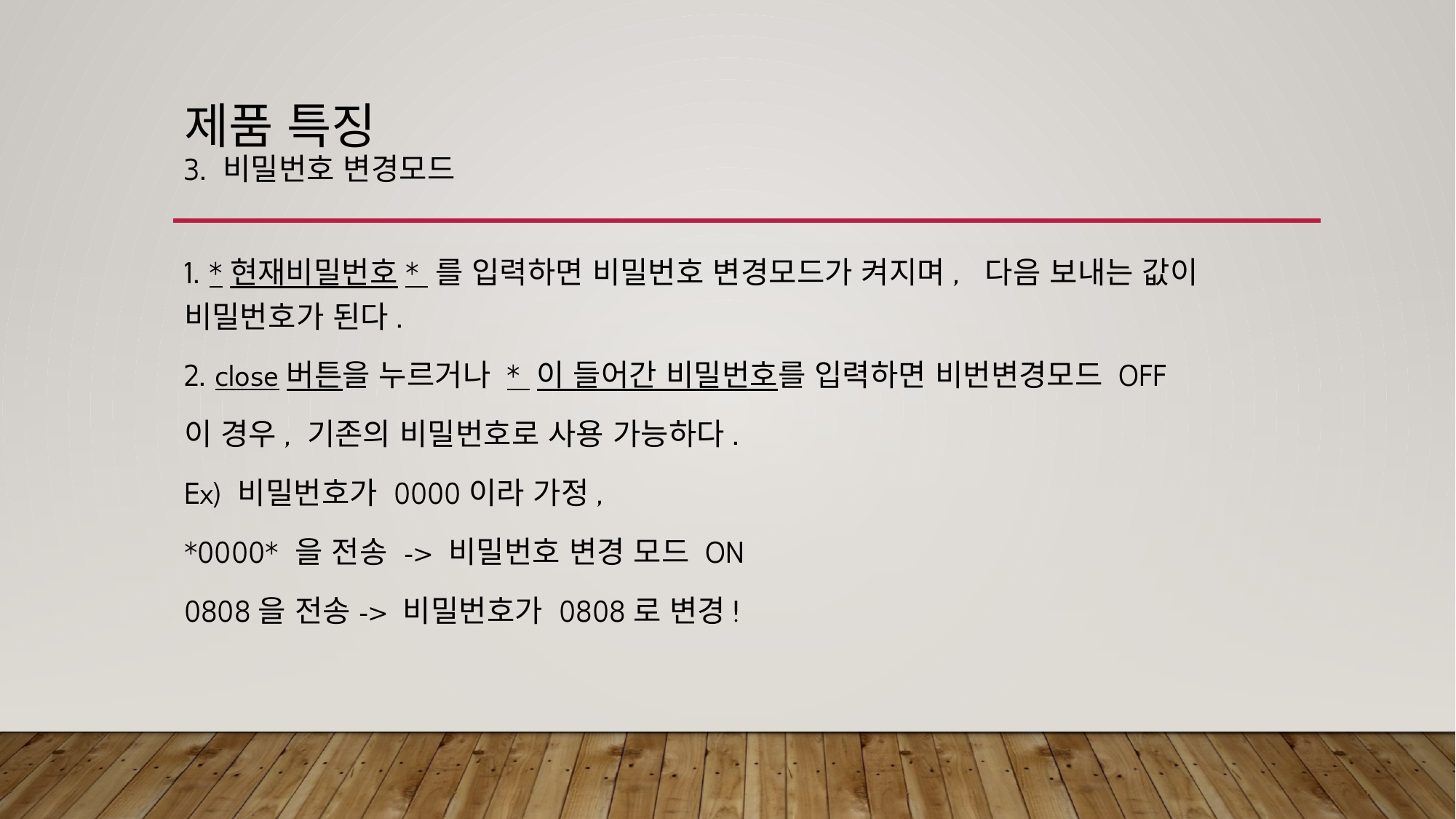

# 제품 특징 3. 비밀번호 변경모드
1. *현재비밀번호* 를 입력하면 비밀번호 변경모드가 켜지며,  다음 보내는 값이 비밀번호가 된다.
2. close버튼을 누르거나 * 이 들어간 비밀번호를 입력하면 비번변경모드 OFF
이 경우, 기존의 비밀번호로 사용 가능하다.
Ex) 비밀번호가 0000이라 가정,
*0000* 을 전송 -> 비밀번호 변경 모드 ON
0808을 전송-> 비밀번호가 0808로 변경!